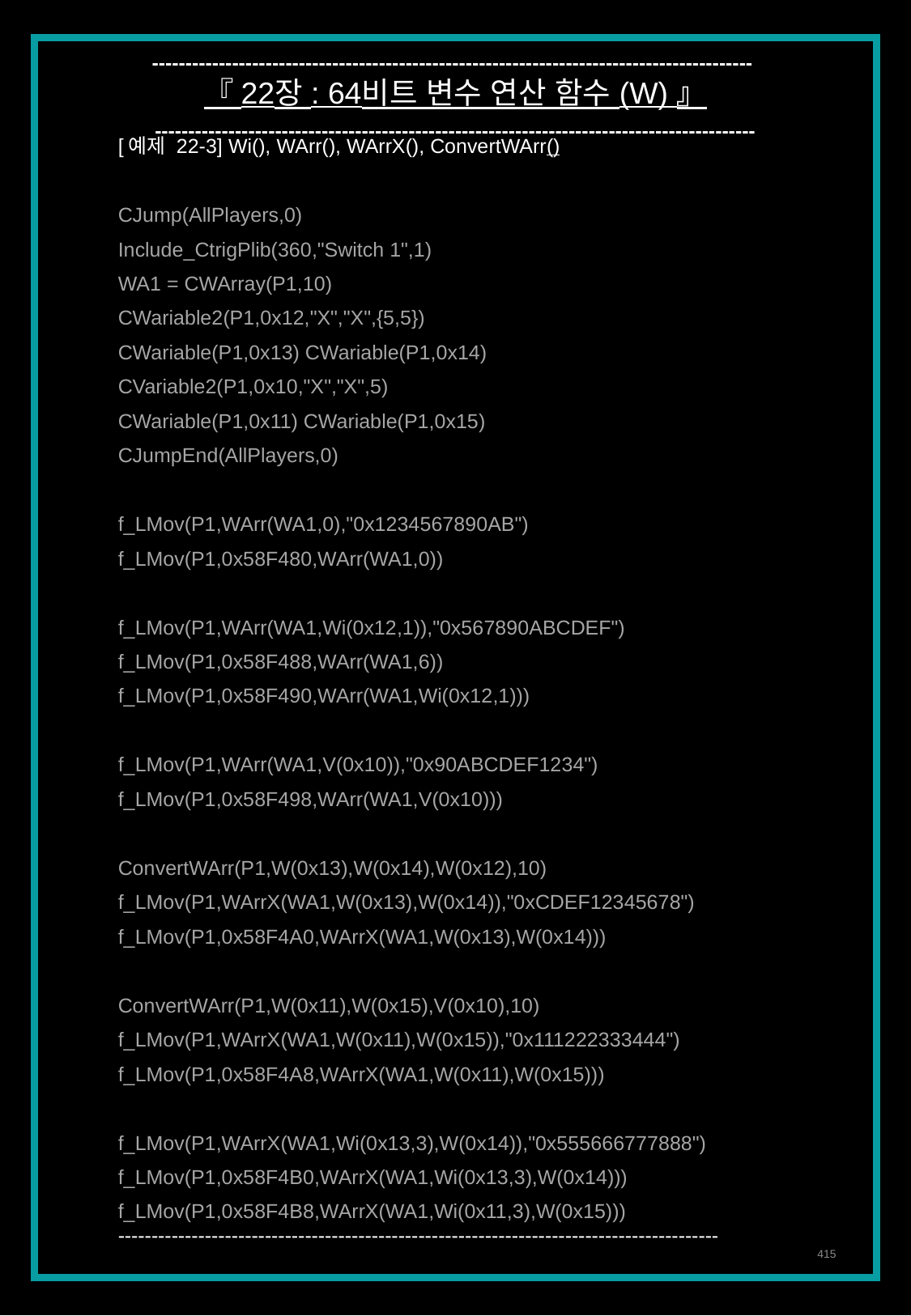

------------------------------------------------------------------------------------------
『 22장 : 64비트 변수 연산 함수 (W) 』
------------------------------------------------------------------------------------------
[예제 22-3] Wi(), WArr(), WArrX(), ConvertWArr()

CJump(AllPlayers,0)
Include_CtrigPlib(360,"Switch 1",1)
WA1 = CWArray(P1,10)
CWariable2(P1,0x12,"X","X",{5,5})
CWariable(P1,0x13) CWariable(P1,0x14)
CVariable2(P1,0x10,"X","X",5)
CWariable(P1,0x11) CWariable(P1,0x15)
CJumpEnd(AllPlayers,0)

f_LMov(P1,WArr(WA1,0),"0x1234567890AB")
f_LMov(P1,0x58F480,WArr(WA1,0))

f_LMov(P1,WArr(WA1,Wi(0x12,1)),"0x567890ABCDEF")
f_LMov(P1,0x58F488,WArr(WA1,6))
f_LMov(P1,0x58F490,WArr(WA1,Wi(0x12,1)))

f_LMov(P1,WArr(WA1,V(0x10)),"0x90ABCDEF1234")
f_LMov(P1,0x58F498,WArr(WA1,V(0x10)))

ConvertWArr(P1,W(0x13),W(0x14),W(0x12),10)
f_LMov(P1,WArrX(WA1,W(0x13),W(0x14)),"0xCDEF12345678")
f_LMov(P1,0x58F4A0,WArrX(WA1,W(0x13),W(0x14)))

ConvertWArr(P1,W(0x11),W(0x15),V(0x10),10)
f_LMov(P1,WArrX(WA1,W(0x11),W(0x15)),"0x111222333444")
f_LMov(P1,0x58F4A8,WArrX(WA1,W(0x11),W(0x15)))

f_LMov(P1,WArrX(WA1,Wi(0x13,3),W(0x14)),"0x555666777888")
f_LMov(P1,0x58F4B0,WArrX(WA1,Wi(0x13,3),W(0x14)))
f_LMov(P1,0x58F4B8,WArrX(WA1,Wi(0x11,3),W(0x15)))
------------------------------------------------------------------------------------------
415